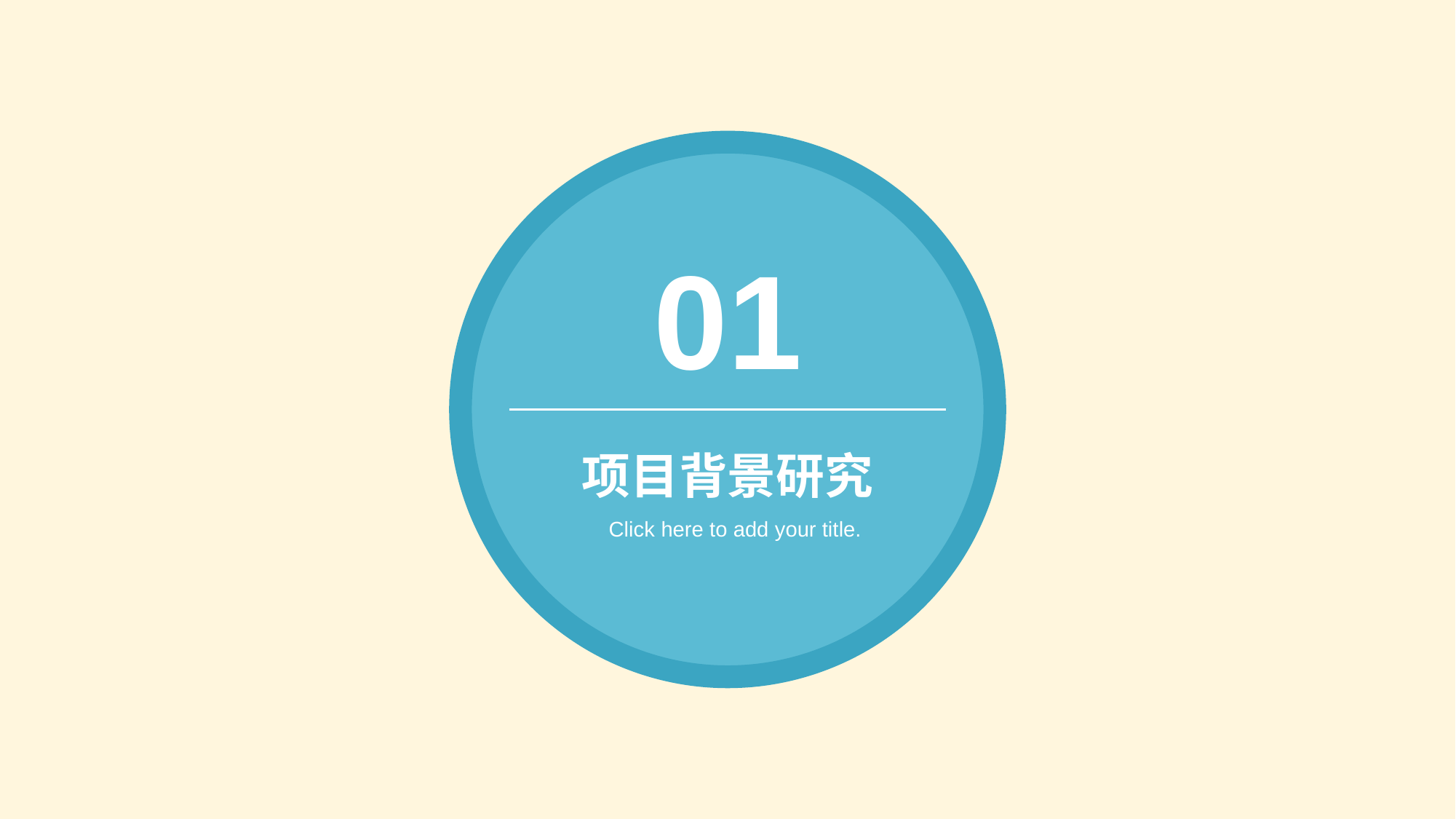

01
项目背景研究
Click here to add your title.
本模板来自微信公众号：趣你的PPT